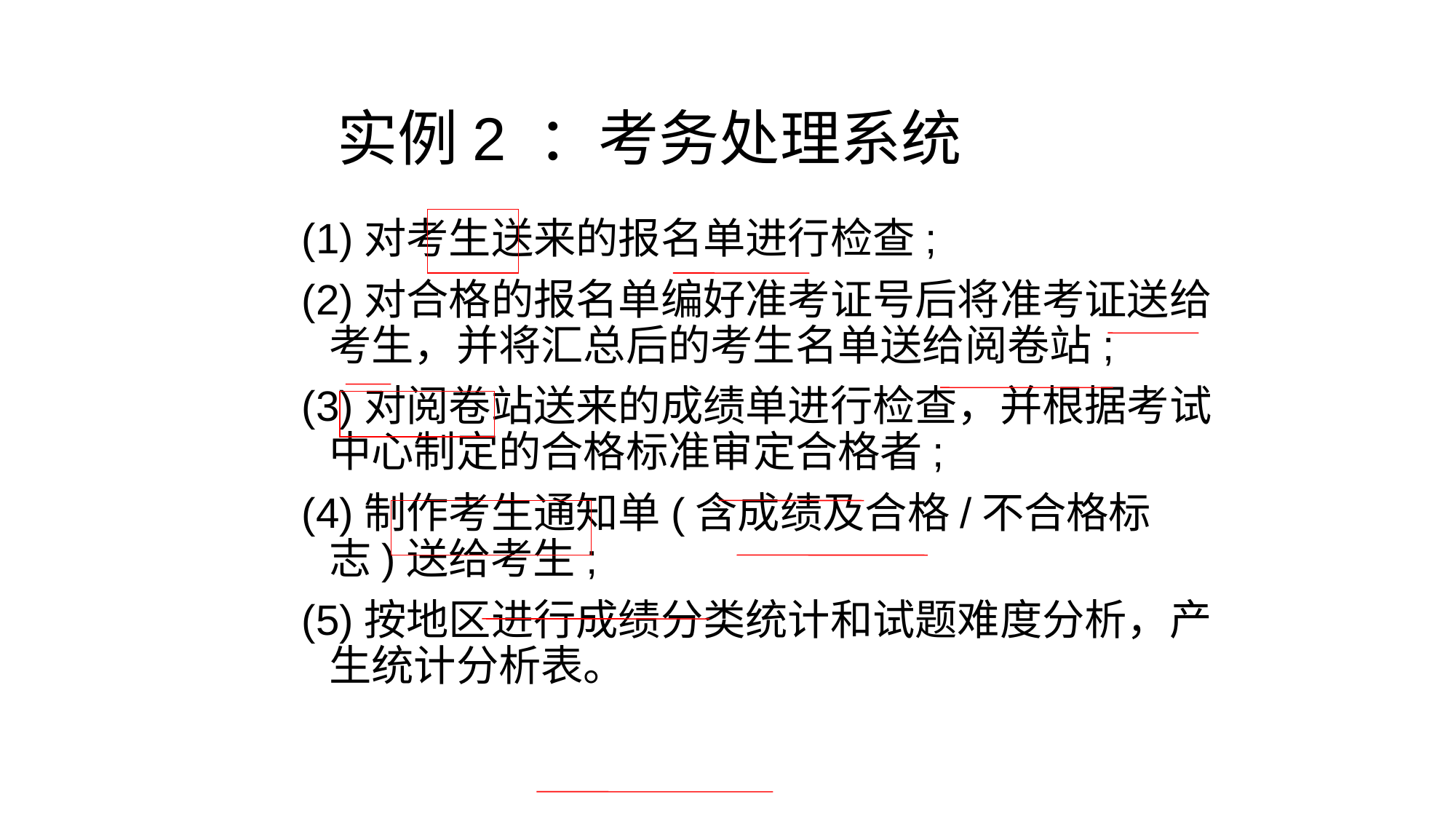

# 实例2 ：考务处理系统

(1)对考生送来的报名单进行检查;
(2)对合格的报名单编好准考证号后将准考证送给考生，并将汇总后的考生名单送给阅卷站;
(3)对阅卷站送来的成绩单进行检查，并根据考试中心制定的合格标准审定合格者;
(4)制作考生通知单(含成绩及合格/不合格标志)送给考生;
(5)按地区进行成绩分类统计和试题难度分析，产生统计分析表。